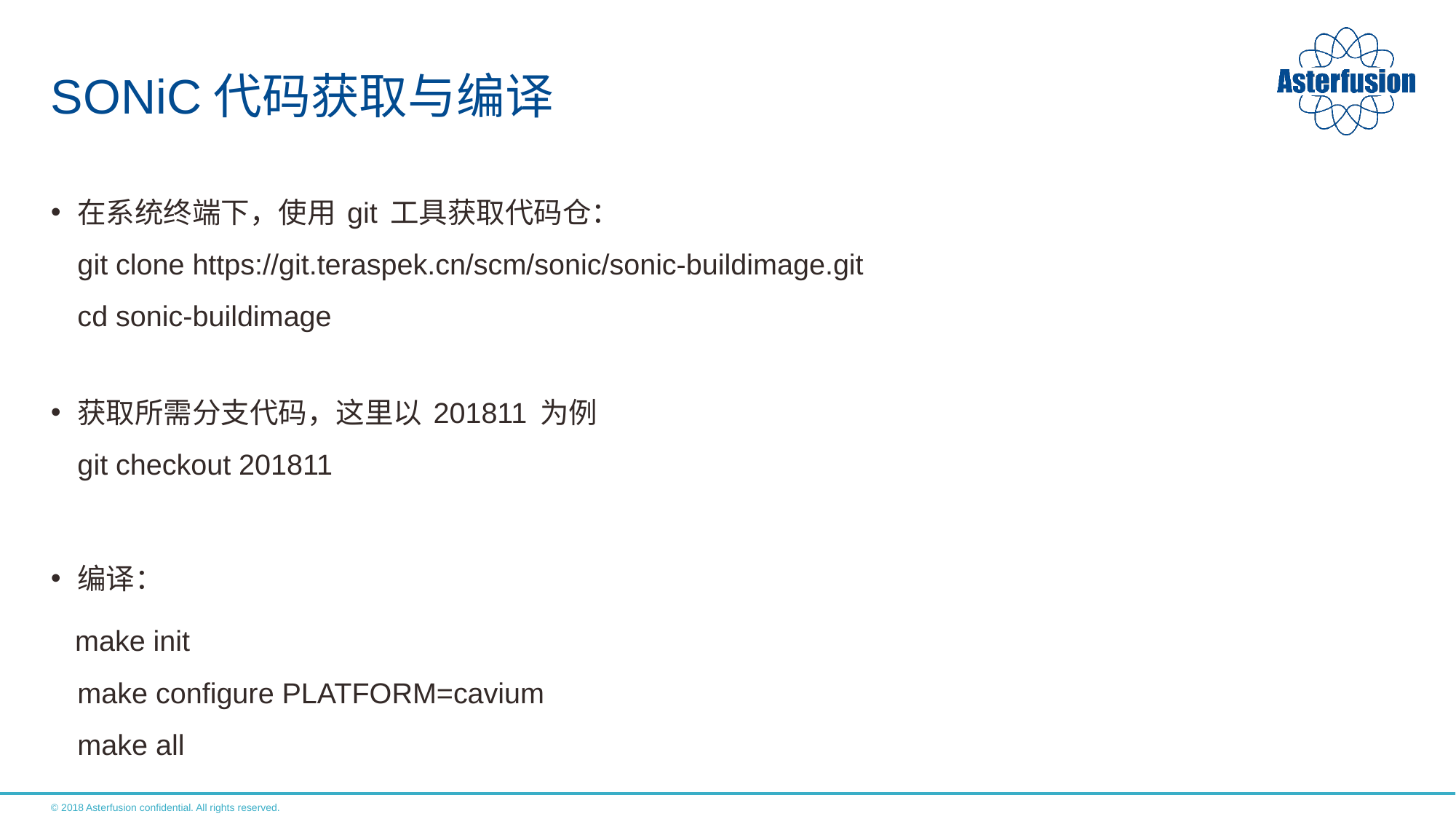

# SONiC代码获取与编译
在系统终端下，使用 git 工具获取代码仓：
git clone https://git.teraspek.cn/scm/sonic/sonic-buildimage.git
cd sonic-buildimage
获取所需分支代码，这里以 201811 为例
git checkout 201811
编译：
   make init
make configure PLATFORM=cavium
make all
5